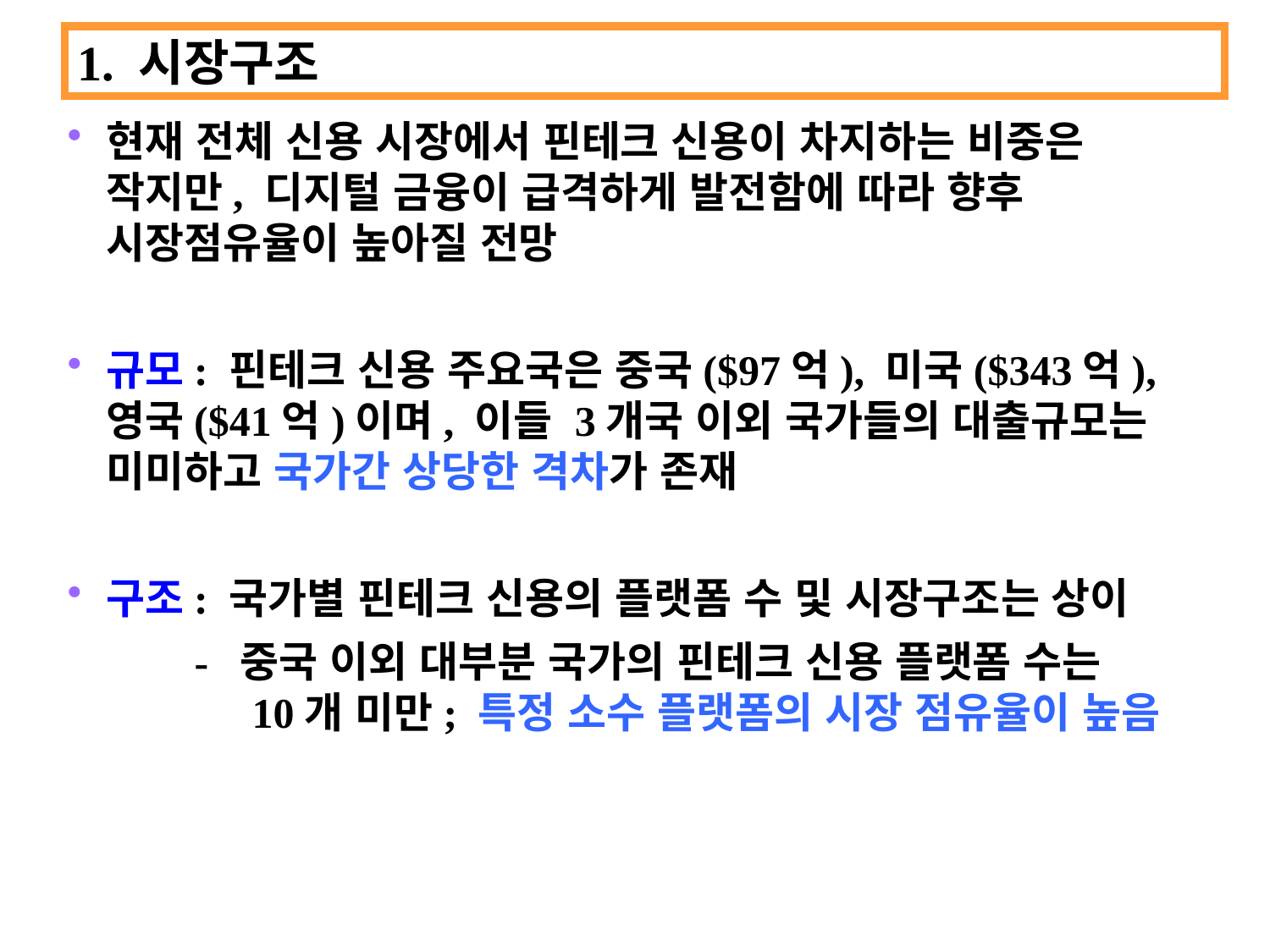

1. 시장구조
현재 전체 신용 시장에서 핀테크 신용이 차지하는 비중은 작지만, 디지털 금융이 급격하게 발전함에 따라 향후 시장점유율이 높아질 전망

규모: 핀테크 신용 주요국은 중국($97억), 미국($343억), 영국($41억)이며, 이들 3개국 이외 국가들의 대출규모는 미미하고 국가간 상당한 격차가 존재

구조: 국가별 핀테크 신용의 플랫폼 수 및 시장구조는 상이
   	-  중국 이외 대부분 국가의 핀테크 신용 플랫폼 수는 		    10개 미만; 특정 소수 플랫폼의 시장 점유율이 높음